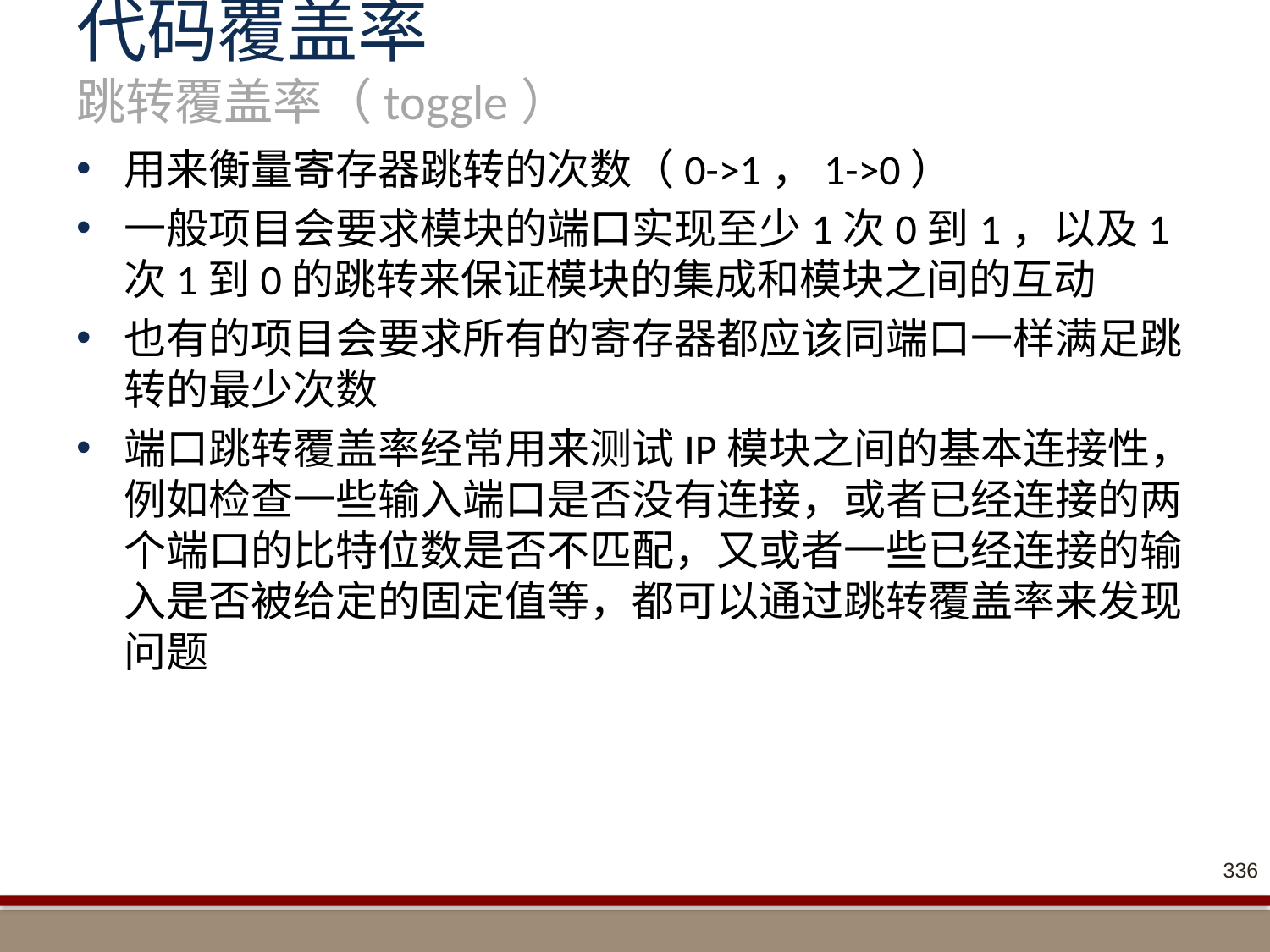

# 代码覆盖率 跳转覆盖率（toggle）
用来衡量寄存器跳转的次数（0->1，1->0）
一般项目会要求模块的端口实现至少1次0到1，以及1次1到0的跳转来保证模块的集成和模块之间的互动
也有的项目会要求所有的寄存器都应该同端口一样满足跳转的最少次数
端口跳转覆盖率经常用来测试IP模块之间的基本连接性，例如检查一些输入端口是否没有连接，或者已经连接的两个端口的比特位数是否不匹配，又或者一些已经连接的输入是否被给定的固定值等，都可以通过跳转覆盖率来发现问题

336